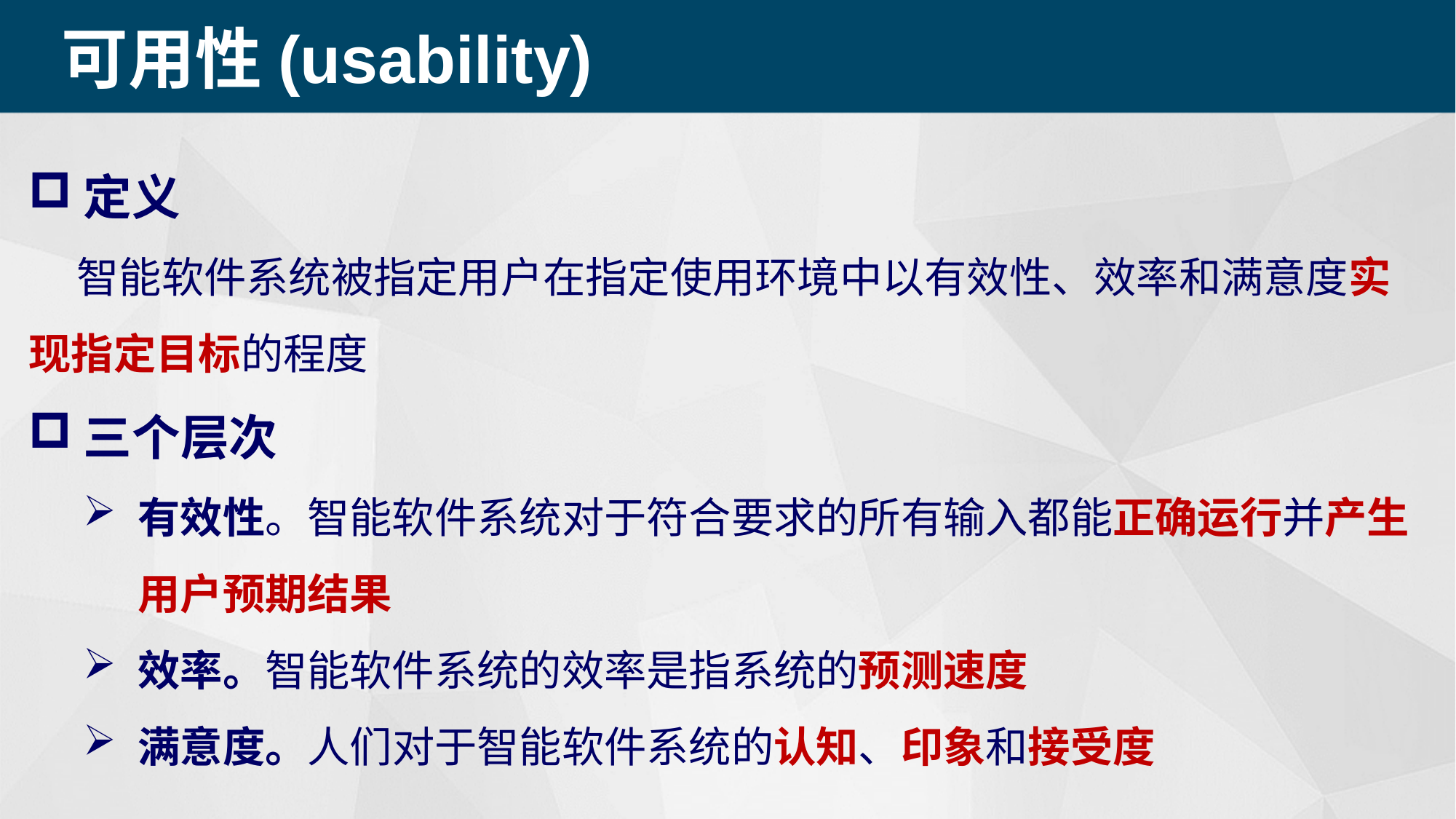

可用性(usability)
定义
    智能软件系统被指定用户在指定使用环境中以有效性、效率和满意度实现指定目标的程度
三个层次
有效性。智能软件系统对于符合要求的所有输入都能正确运行并产生用户预期结果
效率。智能软件系统的效率是指系统的预测速度
满意度。人们对于智能软件系统的认知、印象和接受度